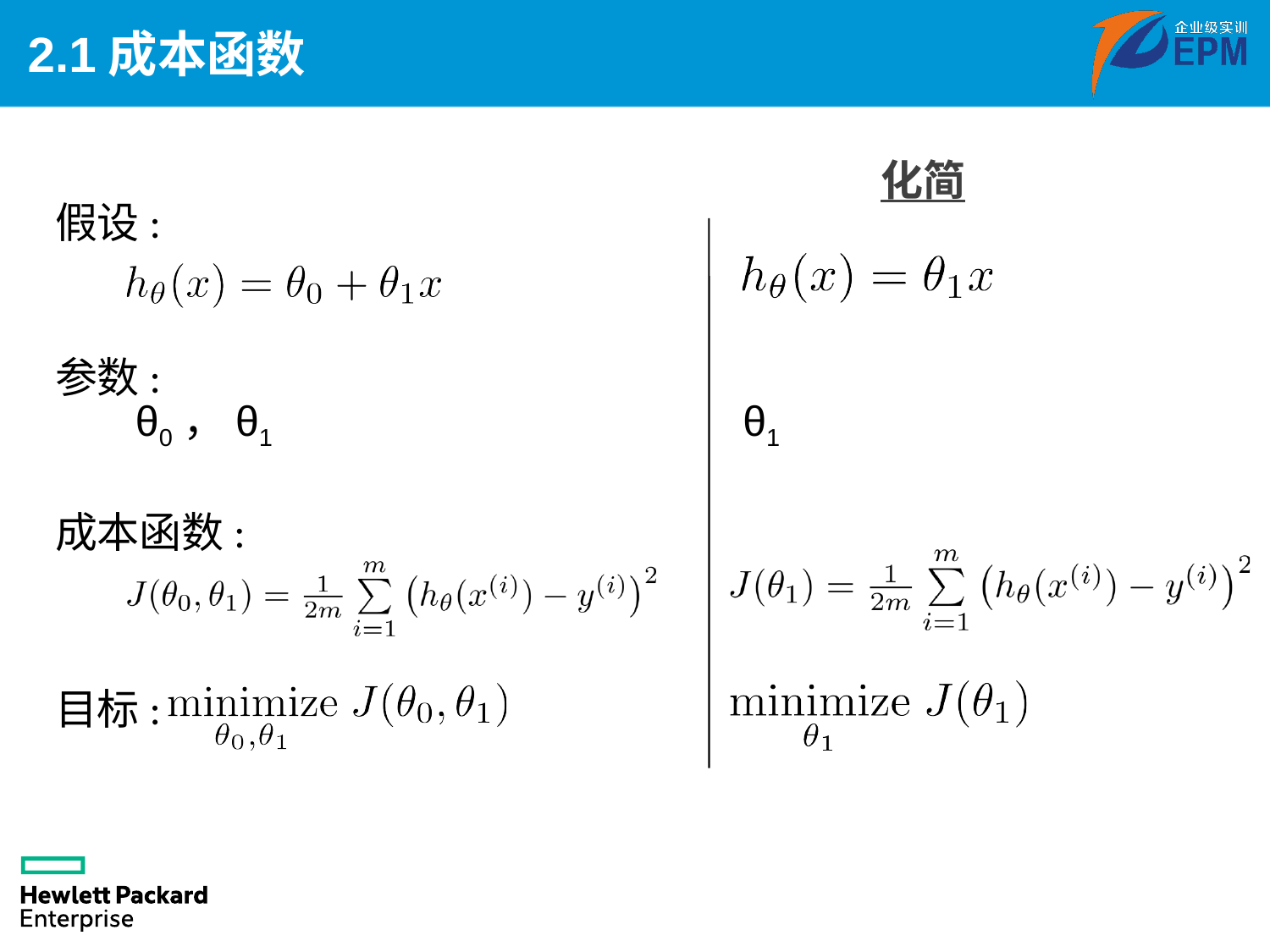

# 2.1成本函数
化简
假设:
参数:
成本函数:

目标:

θ0，θ1
θ1